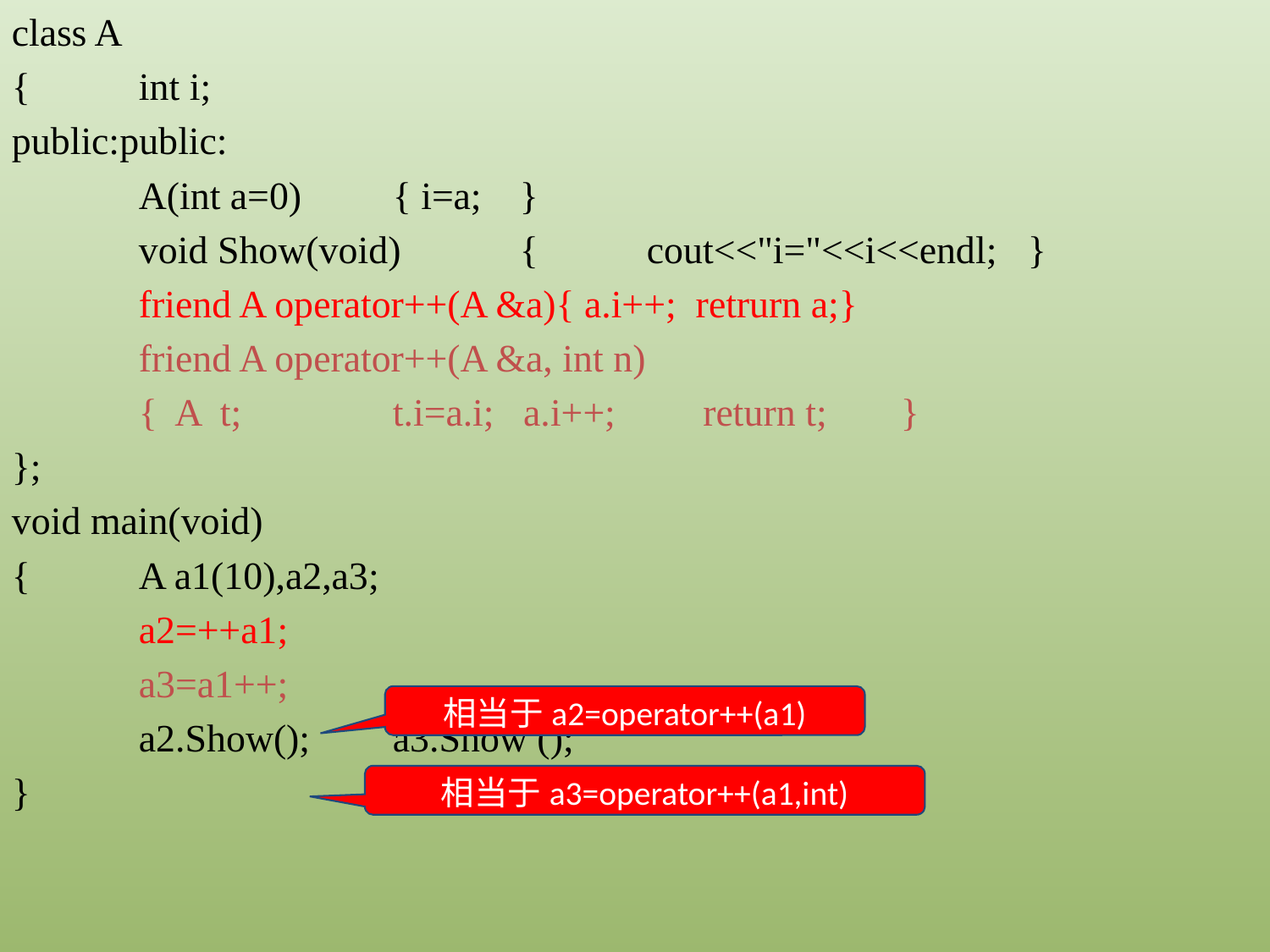

class A
{	int i;
public:public:
	A(int a=0)	{ i=a;	}
	void Show(void)	{	cout<<"i="<<i<<endl;	}
	friend A operator++(A &a){ a.i++;  retrurn a;}
	friend A operator++(A &a, int n)
	{  A  t;		t.i=a.i;   a.i++;         return t;	}
};
void main(void)
{	A a1(10),a2,a3;
	a2=++a1;
	a3=a1++;
	a2.Show();	a3.Show ();
}
相当于a2=operator++(a1)
相当于a3=operator++(a1,int)
864